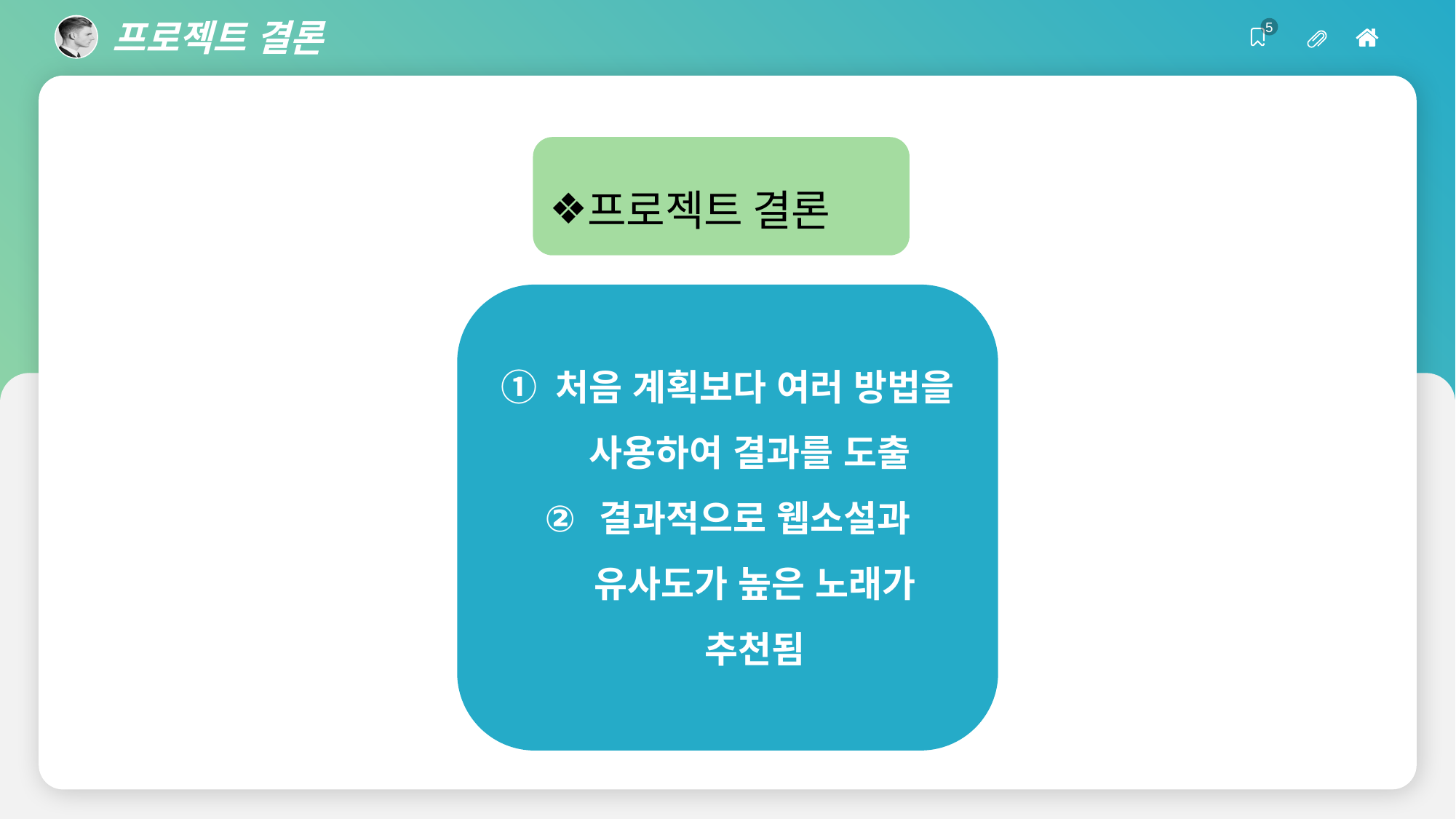

프로젝트 결론

5

프로젝트 결론

처음 계획보다 여러 방법을 사용하여 결과를 도출
결과적으로 웹소설과 유사도가 높은 노래가 추천됨